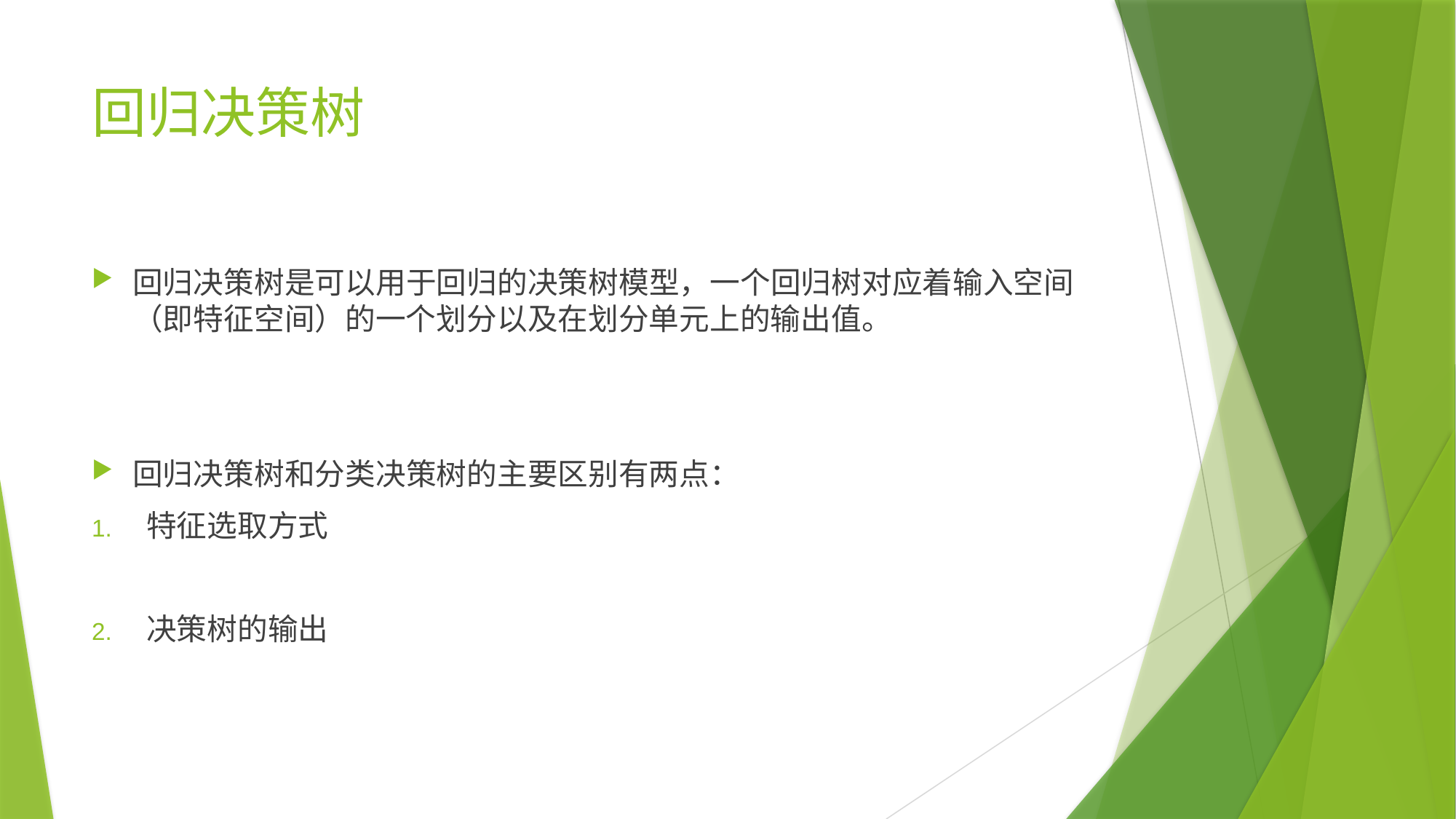

# 回归决策树
回归决策树是可以用于回归的决策树模型，一个回归树对应着输入空间（即特征空间）的一个划分以及在划分单元上的输出值。

回归决策树和分类决策树的主要区别有两点：
特征选取方式

决策树的输出